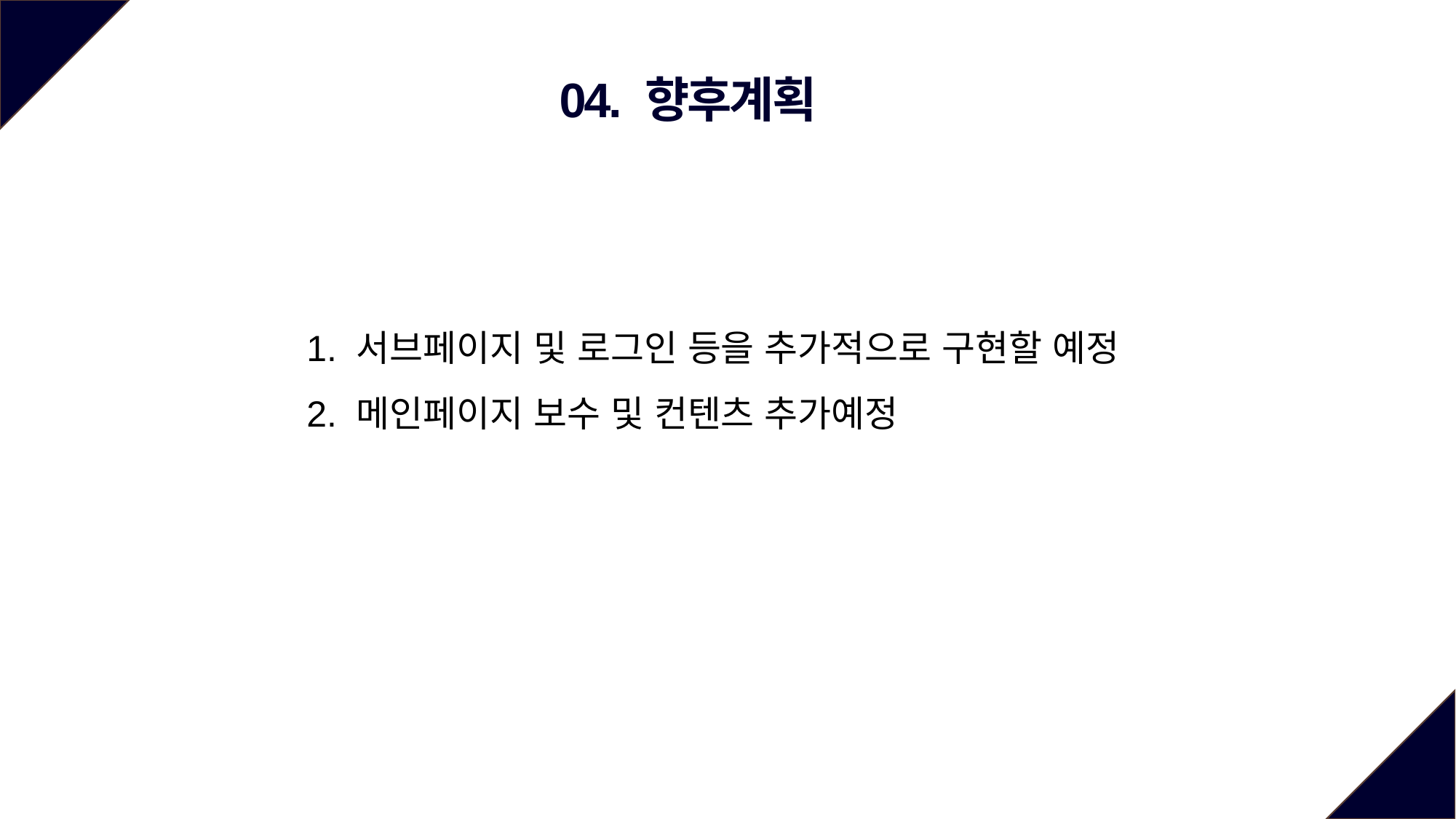

04. 향후계획
1. 서브페이지 및 로그인 등을 추가적으로 구현할 예정
2. 메인페이지 보수 및 컨텐츠 추가예정